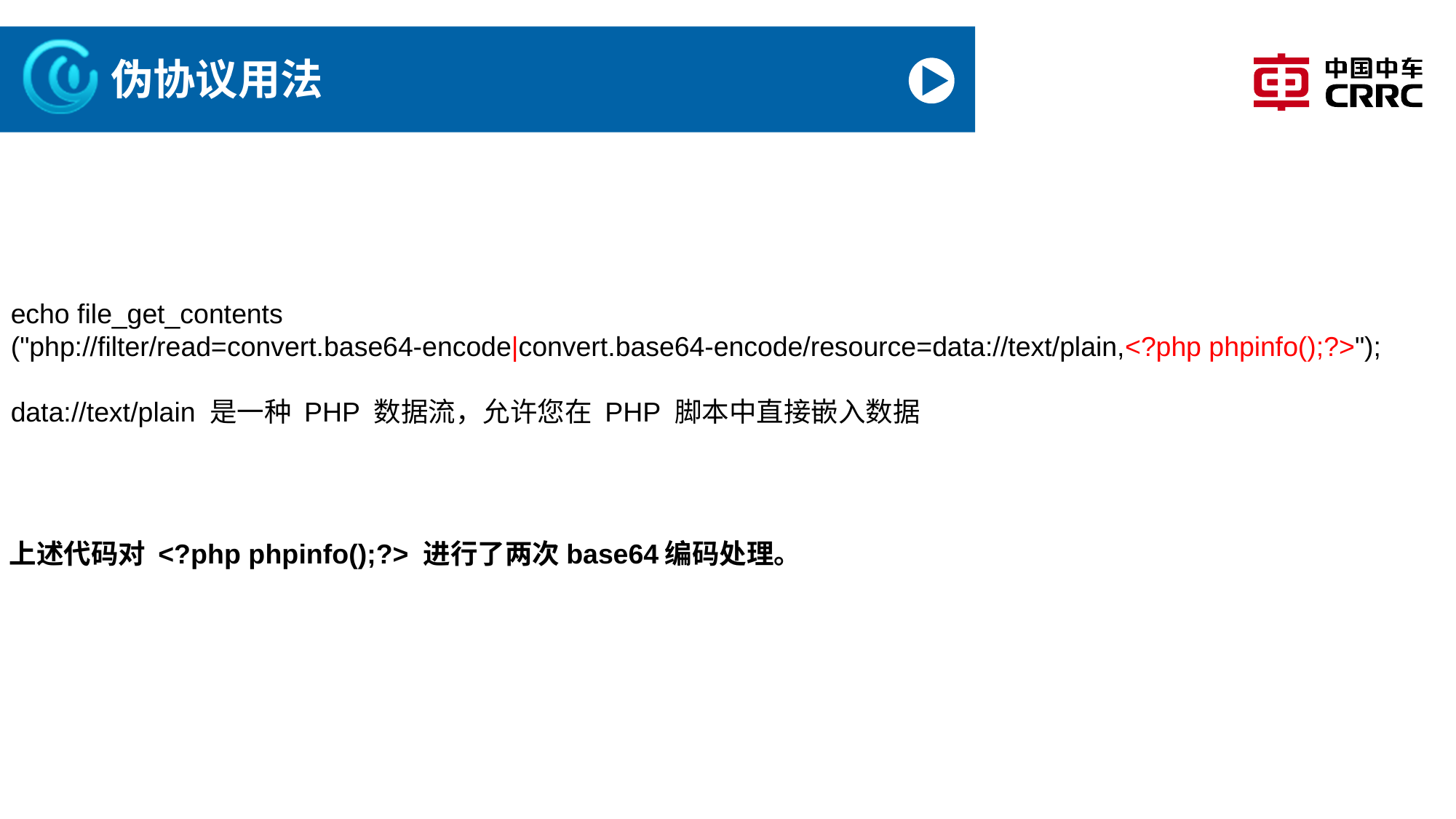

# 伪协议用法
echo file_get_contents
("php://filter/read=convert.base64-encode|convert.base64-encode/resource=data://text/plain,<?php phpinfo();?>");

data://text/plain 是一种 PHP 数据流，允许您在 PHP 脚本中直接嵌入数据
上述代码对 <?php phpinfo();?> 进行了两次base64编码处理。
48